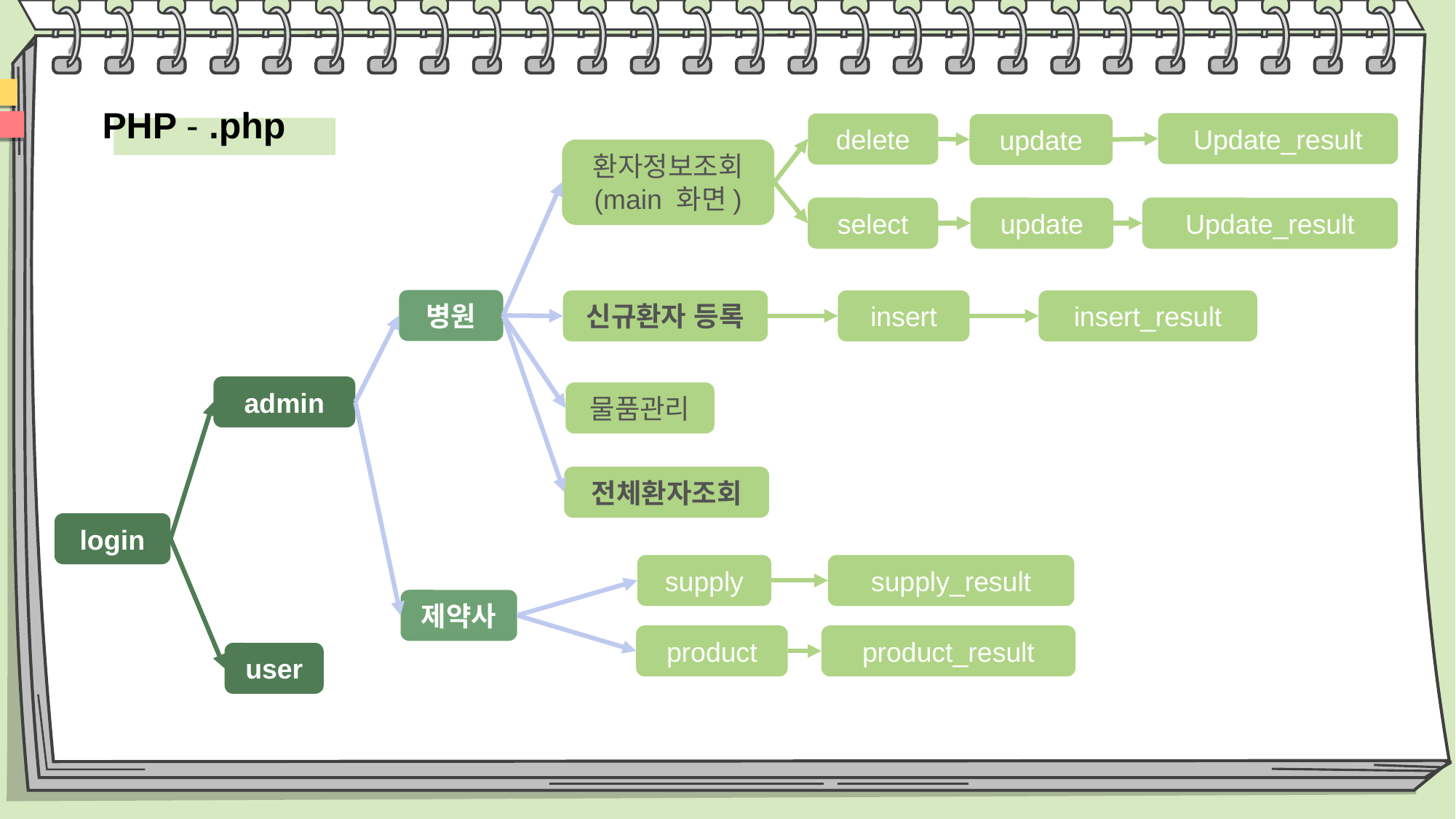

PHP - .php
Update_result
delete
update

환자정보조회
(main 화면)
select
update
Update_result
병원
신규환자 등록
insert
insert_result
admin
물품관리
전체환자조회
login
supply
supply_result
제약사
product
product_result
user